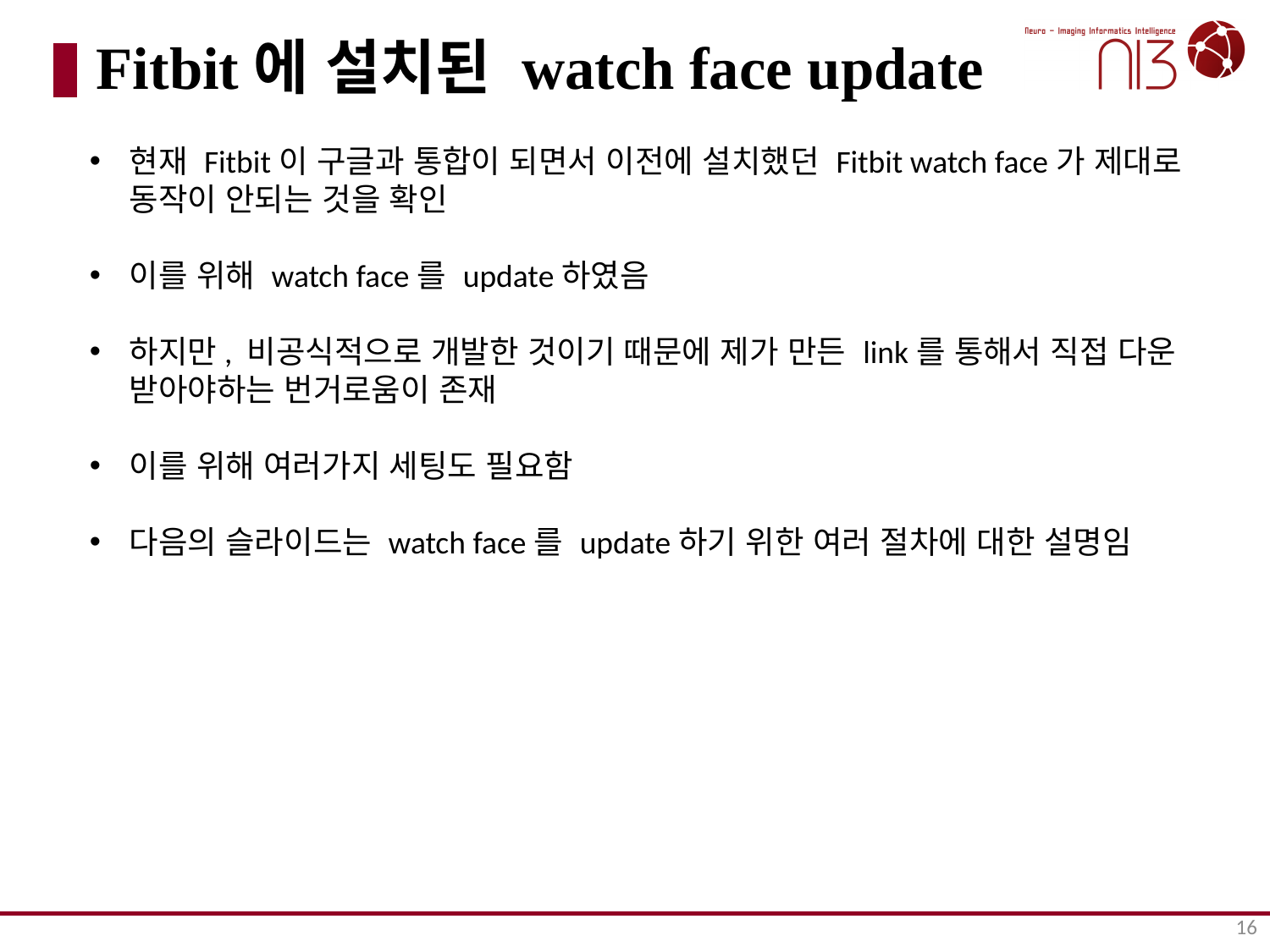

# Fitbit에 설치된 watch face update
현재 Fitbit이 구글과 통합이 되면서 이전에 설치했던 Fitbit watch face가 제대로 동작이 안되는 것을 확인

이를 위해 watch face를 update하였음

하지만, 비공식적으로 개발한 것이기 때문에 제가 만든 link를 통해서 직접 다운 받아야하는 번거로움이 존재

이를 위해 여러가지 세팅도 필요함

다음의 슬라이드는 watch face를 update하기 위한 여러 절차에 대한 설명임
16